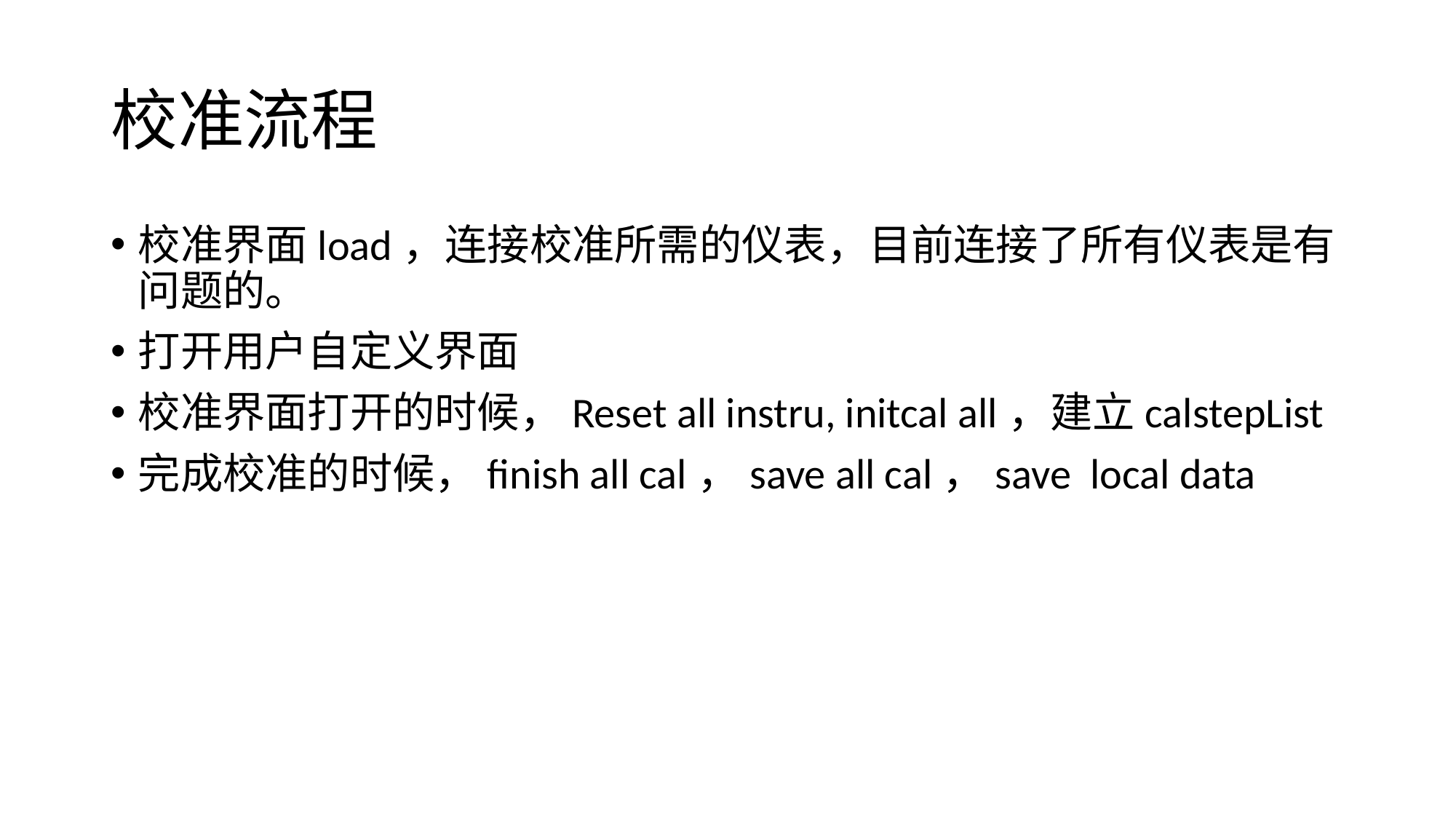

# 校准流程
校准界面load，连接校准所需的仪表，目前连接了所有仪表是有问题的。
打开用户自定义界面
校准界面打开的时候，Reset all instru, initcal all，建立calstepList
完成校准的时候，finish all cal，save all cal，save  local data